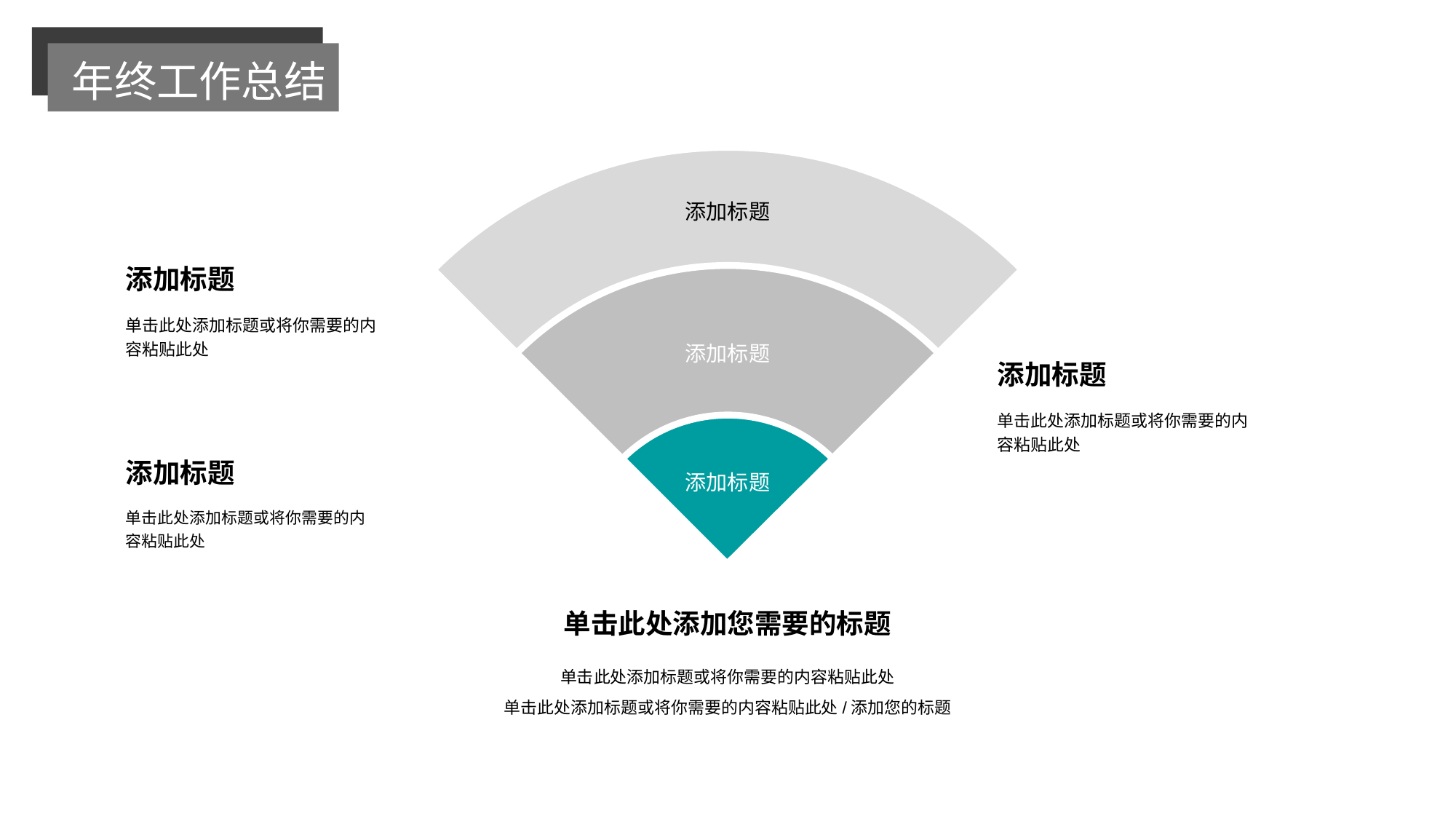

年终工作总结

添加标题

添加标题

添加标题
添加标题
单击此处添加标题或将你需要的内
容粘贴此处
添加标题
单击此处添加标题或将你需要的内
容粘贴此处
添加标题
单击此处添加标题或将你需要的内
容粘贴此处
单击此处添加您需要的标题
单击此处添加标题或将你需要的内容粘贴此处
单击此处添加标题或将你需要的内容粘贴此处/添加您的标题